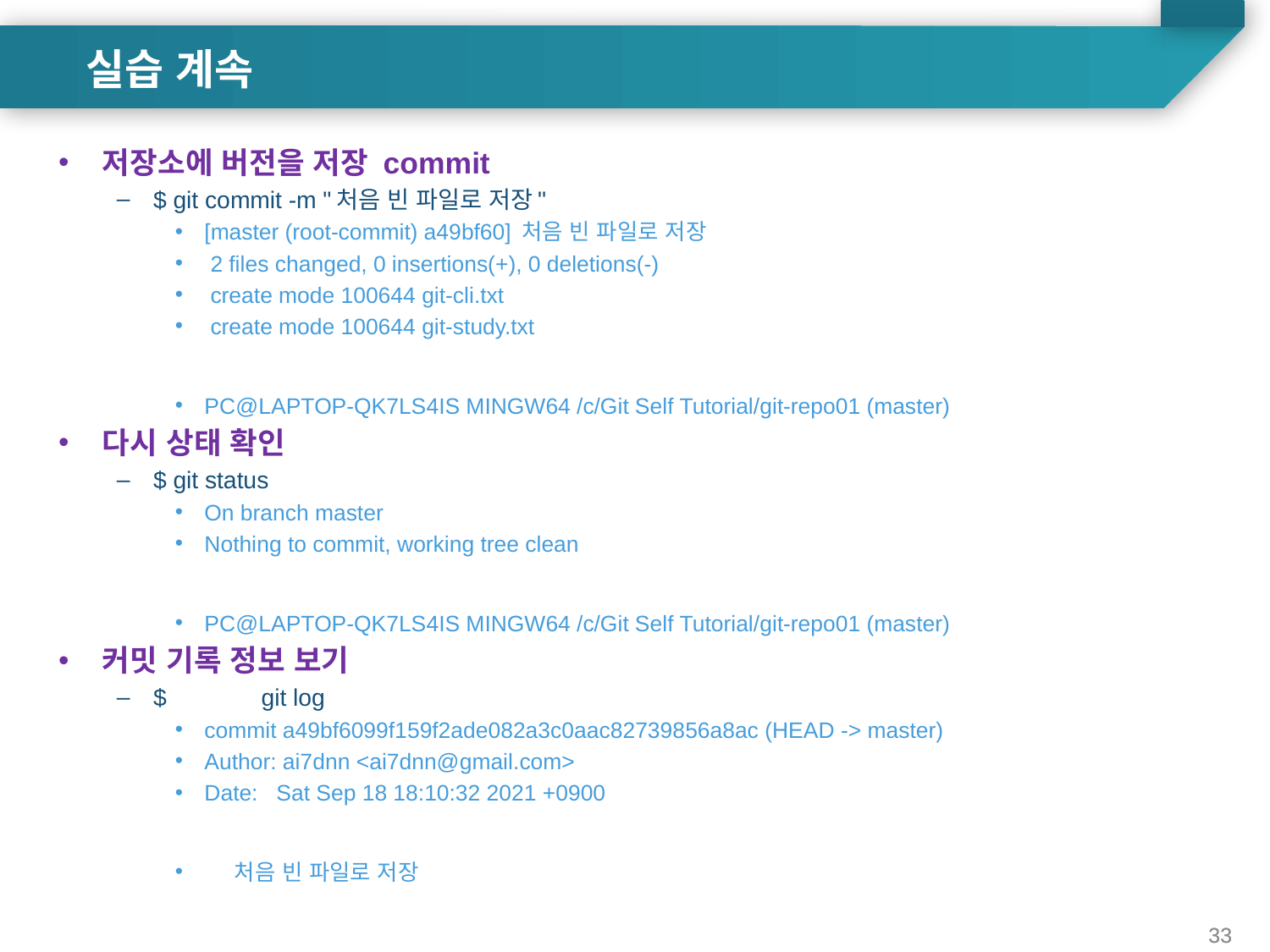

실습 계속
저장소에 버전을 저장 commit
$ git commit -m "처음 빈 파일로 저장"
[master (root-commit) a49bf60] 처음 빈 파일로 저장
 2 files changed, 0 insertions(+), 0 deletions(-)
 create mode 100644 git-cli.txt
 create mode 100644 git-study.txt

PC@LAPTOP-QK7LS4IS MINGW64 /c/Git Self Tutorial/git-repo01 (master)
다시 상태 확인
$ git status
On branch master
Nothing to commit, working tree clean

PC@LAPTOP-QK7LS4IS MINGW64 /c/Git Self Tutorial/git-repo01 (master)
커밋 기록 정보 보기
$	git log
commit a49bf6099f159f2ade082a3c0aac82739856a8ac (HEAD -> master)
Author: ai7dnn <ai7dnn@gmail.com>
Date:   Sat Sep 18 18:10:32 2021 +0900

    처음 빈 파일로 저장
33